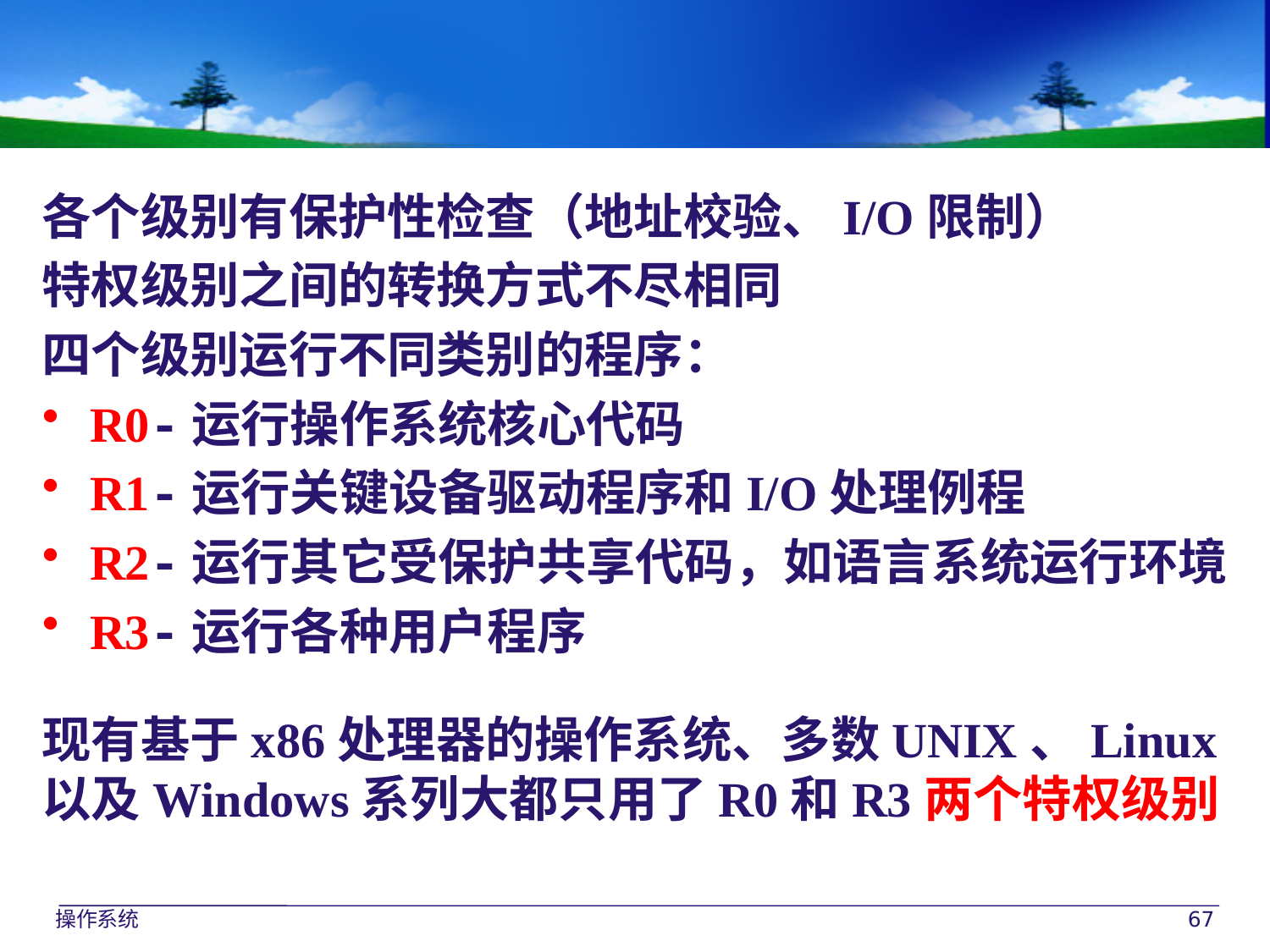

各个级别有保护性检查（地址校验、I/O限制）
特权级别之间的转换方式不尽相同
四个级别运行不同类别的程序：
R0-运行操作系统核心代码
R1-运行关键设备驱动程序和I/O处理例程
R2-运行其它受保护共享代码，如语言系统运行环境
R3-运行各种用户程序
现有基于x86处理器的操作系统、多数UNIX、Linux以及Windows系列大都只用了R0和R3两个特权级别
操作系统
67